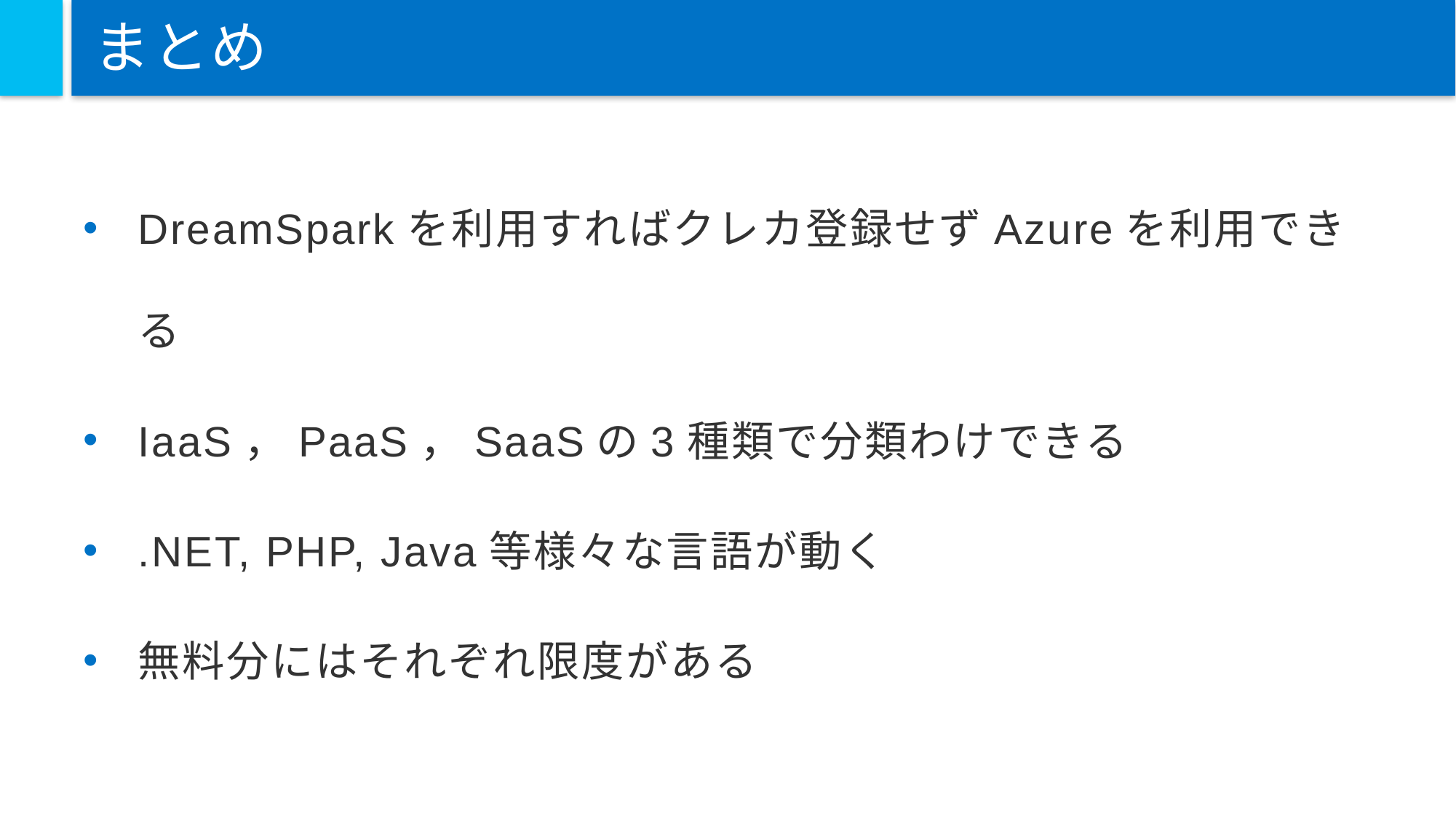

# まとめ
DreamSparkを利用すればクレカ登録せずAzureを利用できる
IaaS，PaaS，SaaSの3種類で分類わけできる
.NET, PHP, Java等様々な言語が動く
無料分にはそれぞれ限度がある